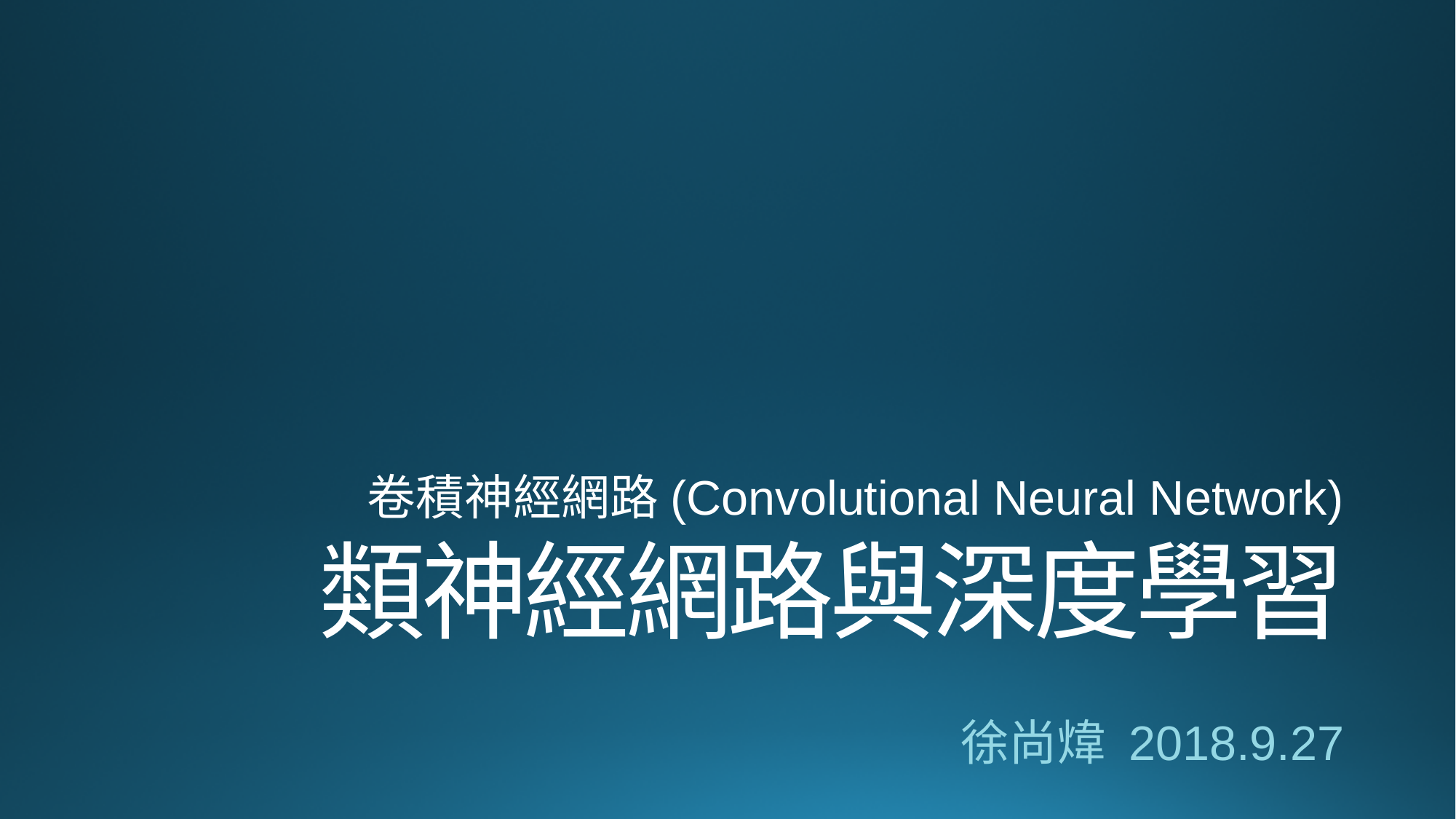

卷積神經網路(Convolutional Neural Network)
# 類神經網路與深度學習
徐尚煒 2018.9.27